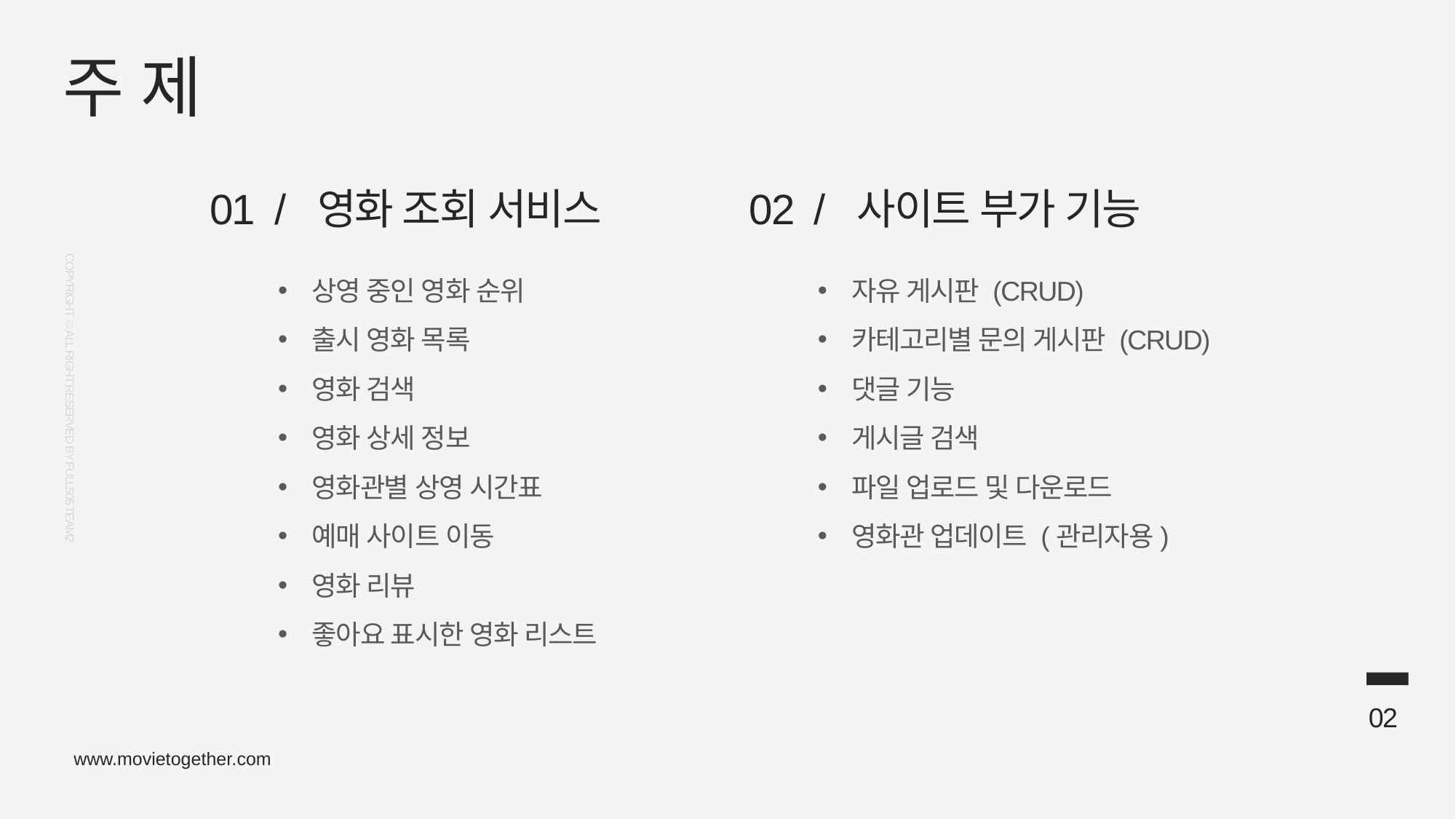

주 제
01  /  영화 조회 서비스
상영 중인 영화 순위
출시 영화 목록
영화 검색
영화 상세 정보
영화관별 상영 시간표
예매 사이트 이동
영화 리뷰
좋아요 표시한 영화 리스트
COPYRIGHT ⓒ ALL RIGHT RESERVED BY FULL505 TEAM2

02
www.movietogether.com
02  /  사이트 부가 기능
자유 게시판 (CRUD)
카테고리별 문의 게시판 (CRUD)
댓글 기능
게시글 검색
파일 업로드 및 다운로드
영화관 업데이트 (관리자용)